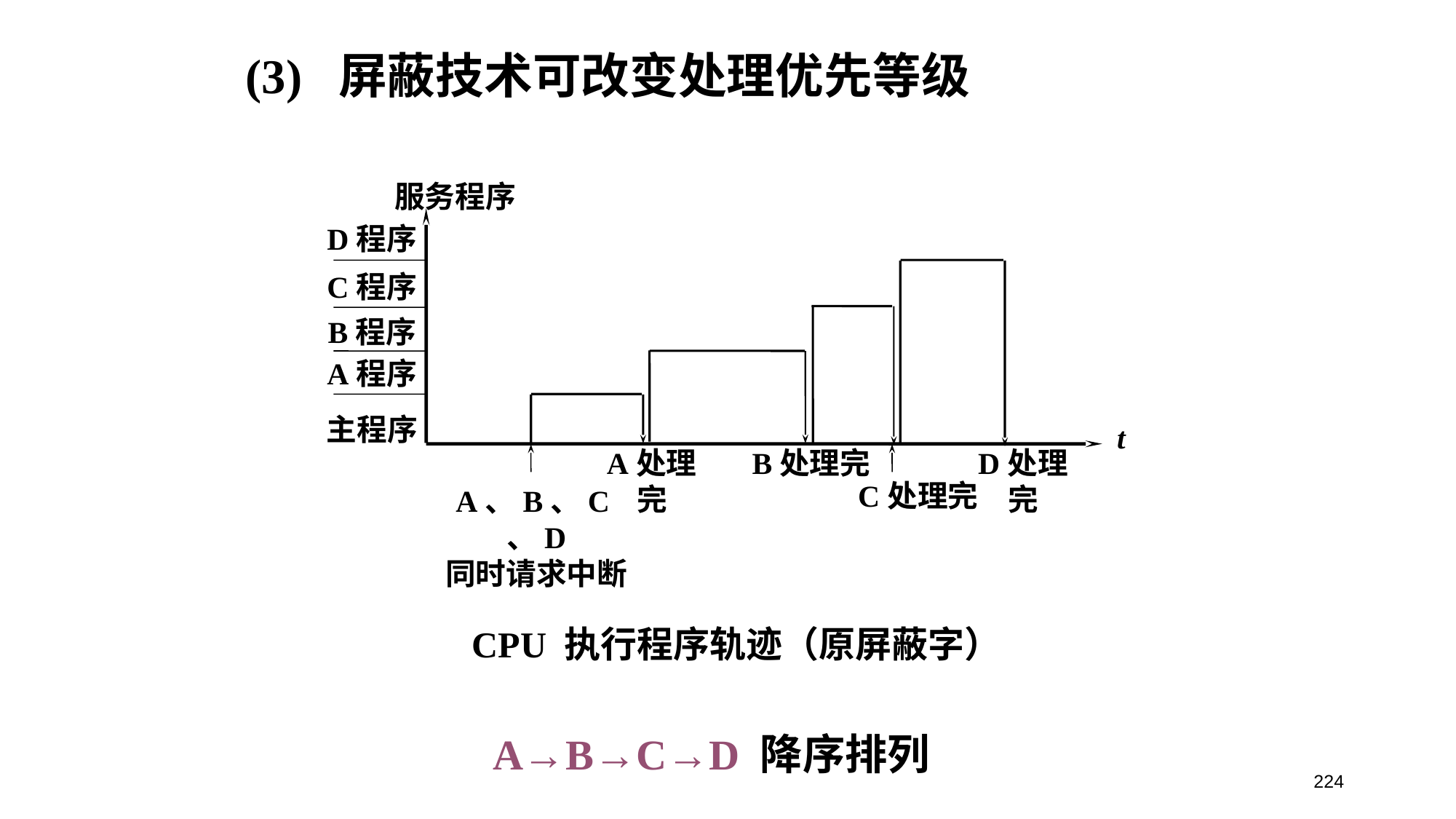

(3)  屏蔽技术可改变处理优先等级
服务程序

D程序

C程序

B程序

A程序

主程序
t

A处理完
B处理完
D处理完

C处理完
A、B、C、D
同时请求中断
CPU 执行程序轨迹（原屏蔽字）
A→B→C→D 降序排列
224